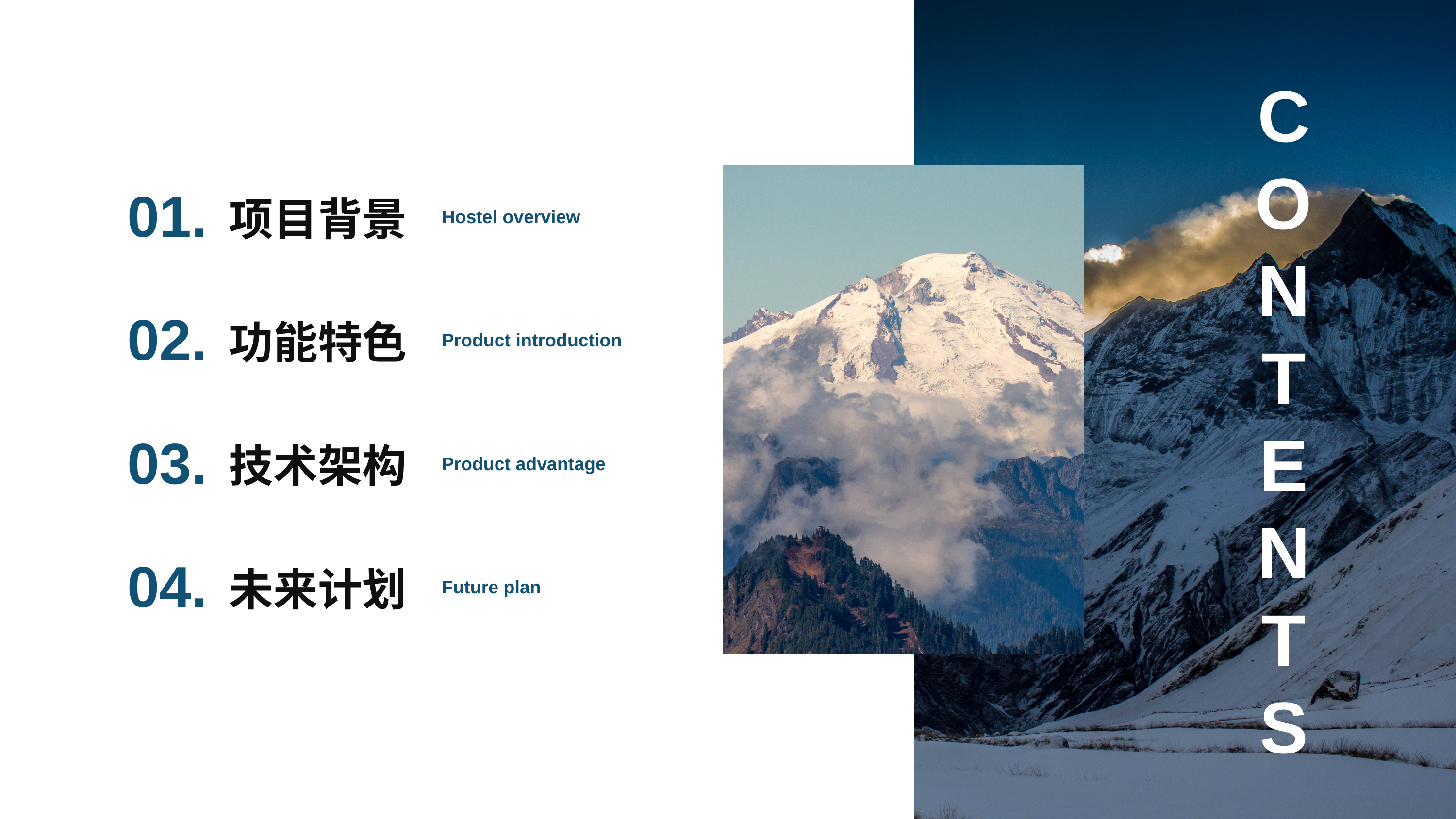

CONTENTS

01.
项目背景
Hostel overview
02.
功能特色
Product introduction
03.
技术架构
Product advantage
04.
未来计划
Future plan